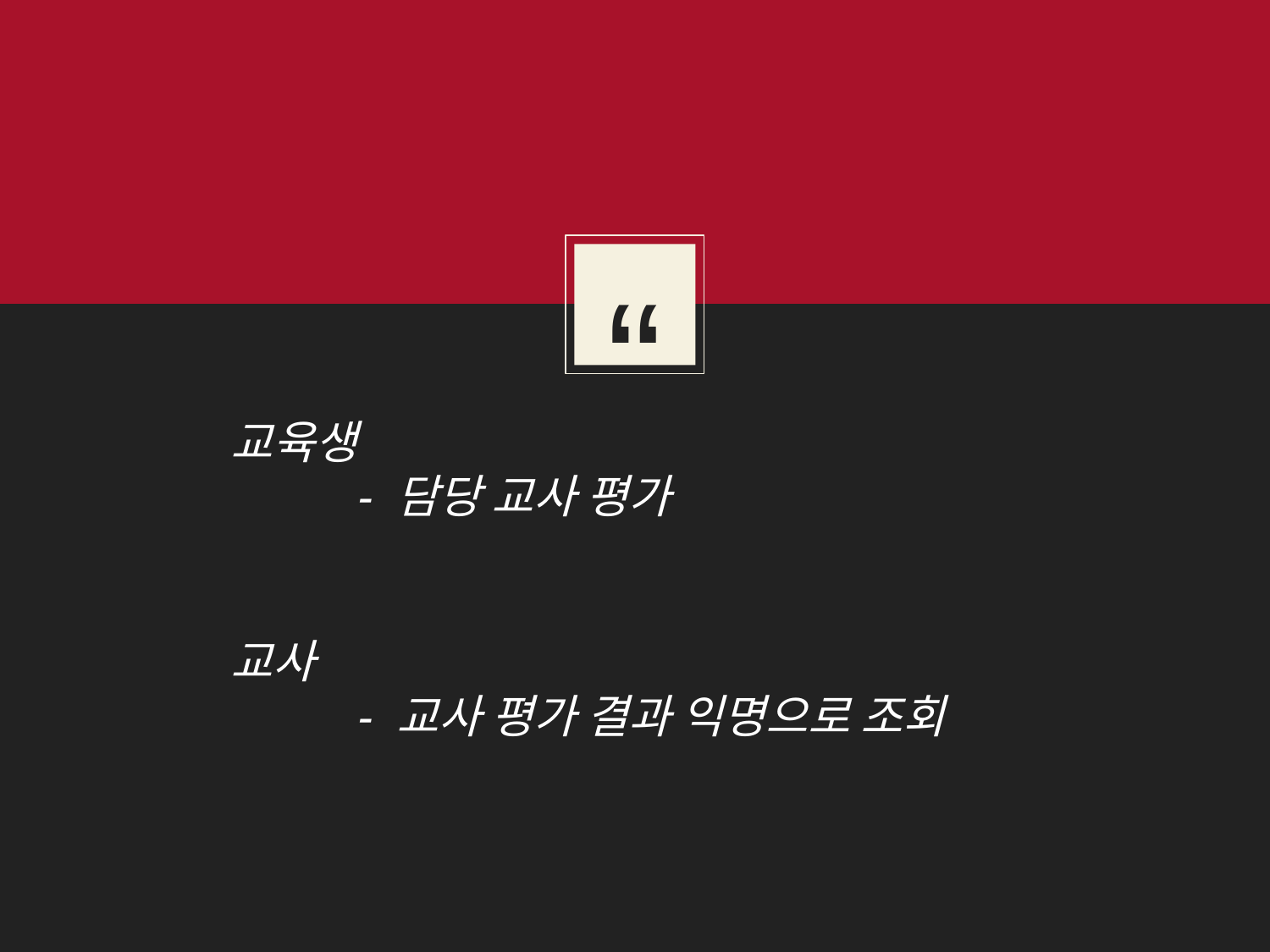

교육생
	- 담당 교사 평가

교사
	- 교사 평가 결과 익명으로 조회